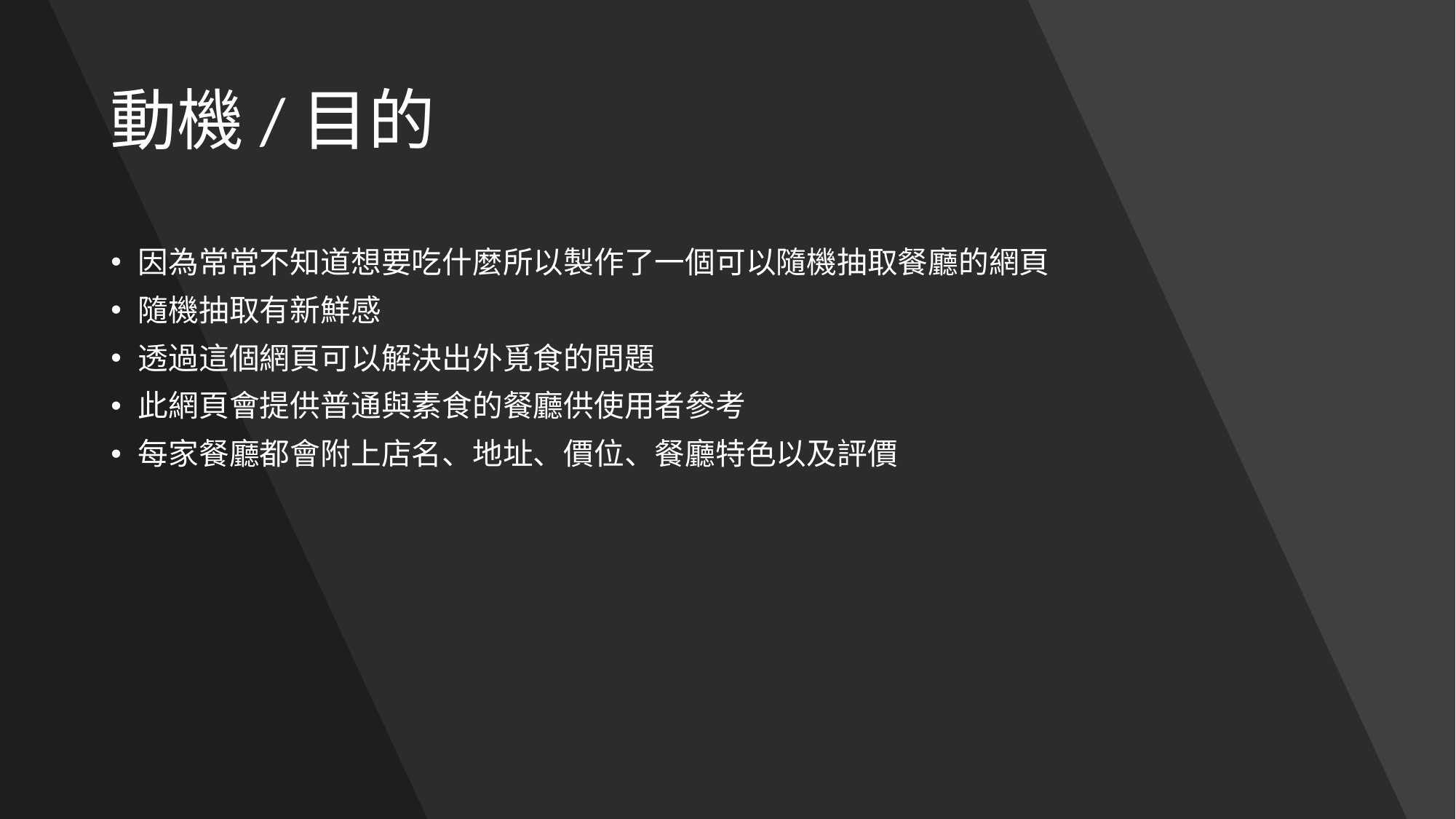

# 動機/目的
因為常常不知道想要吃什麼所以製作了一個可以隨機抽取餐廳的網頁
隨機抽取有新鮮感
透過這個網頁可以解決出外覓食的問題
此網頁會提供普通與素食的餐廳供使用者參考
每家餐廳都會附上店名、地址、價位、餐廳特色以及評價